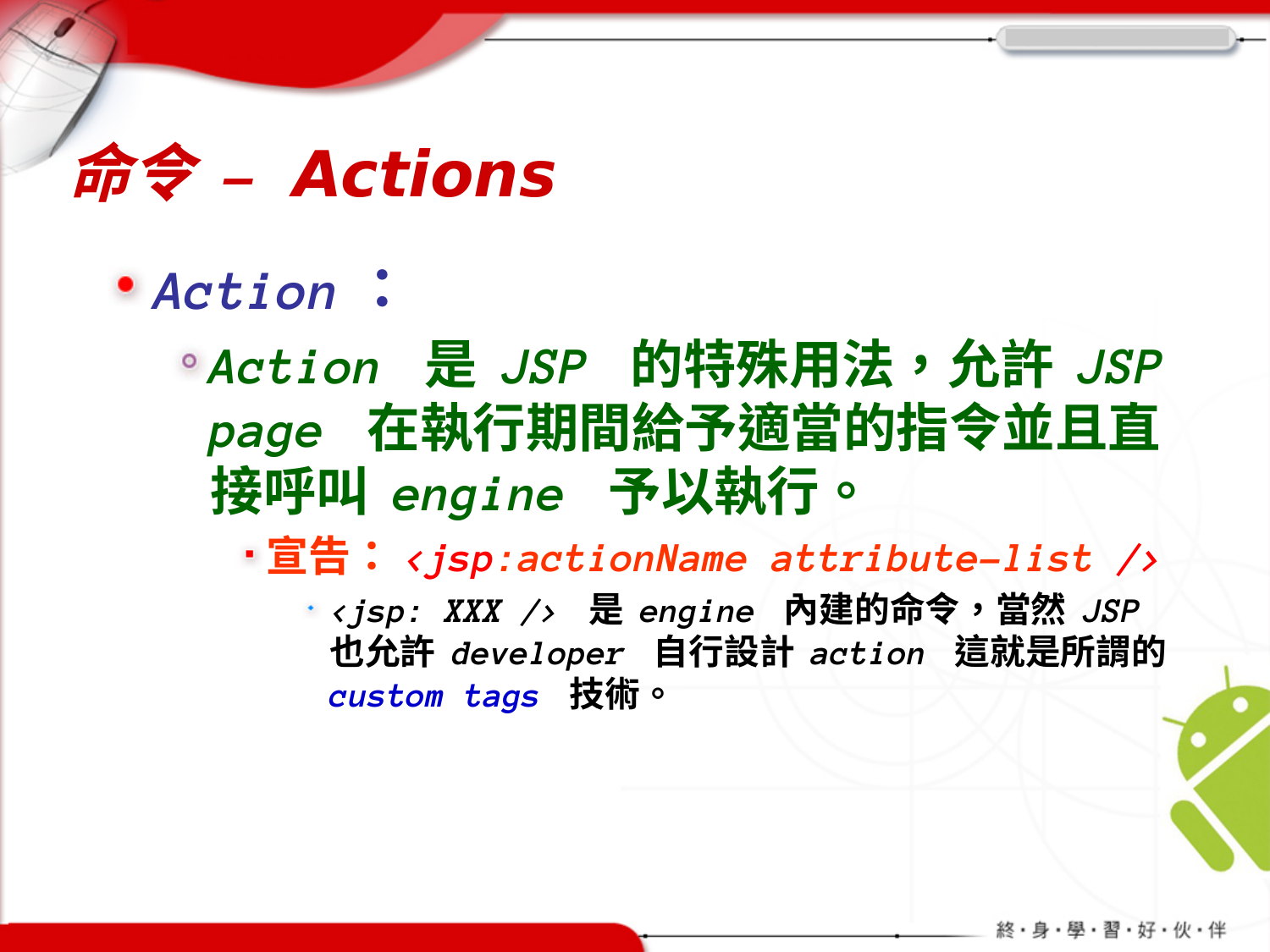

# 命令 - Actions
Action：
Action 是 JSP 的特殊用法，允許 JSP page 在執行期間給予適當的指令並且直接呼叫 engine 予以執行。
宣告：<jsp:actionName attribute-list />
<jsp: XXX /> 是 engine 內建的命令，當然 JSP 也允許 developer 自行設計 action 這就是所謂的 custom tags 技術。